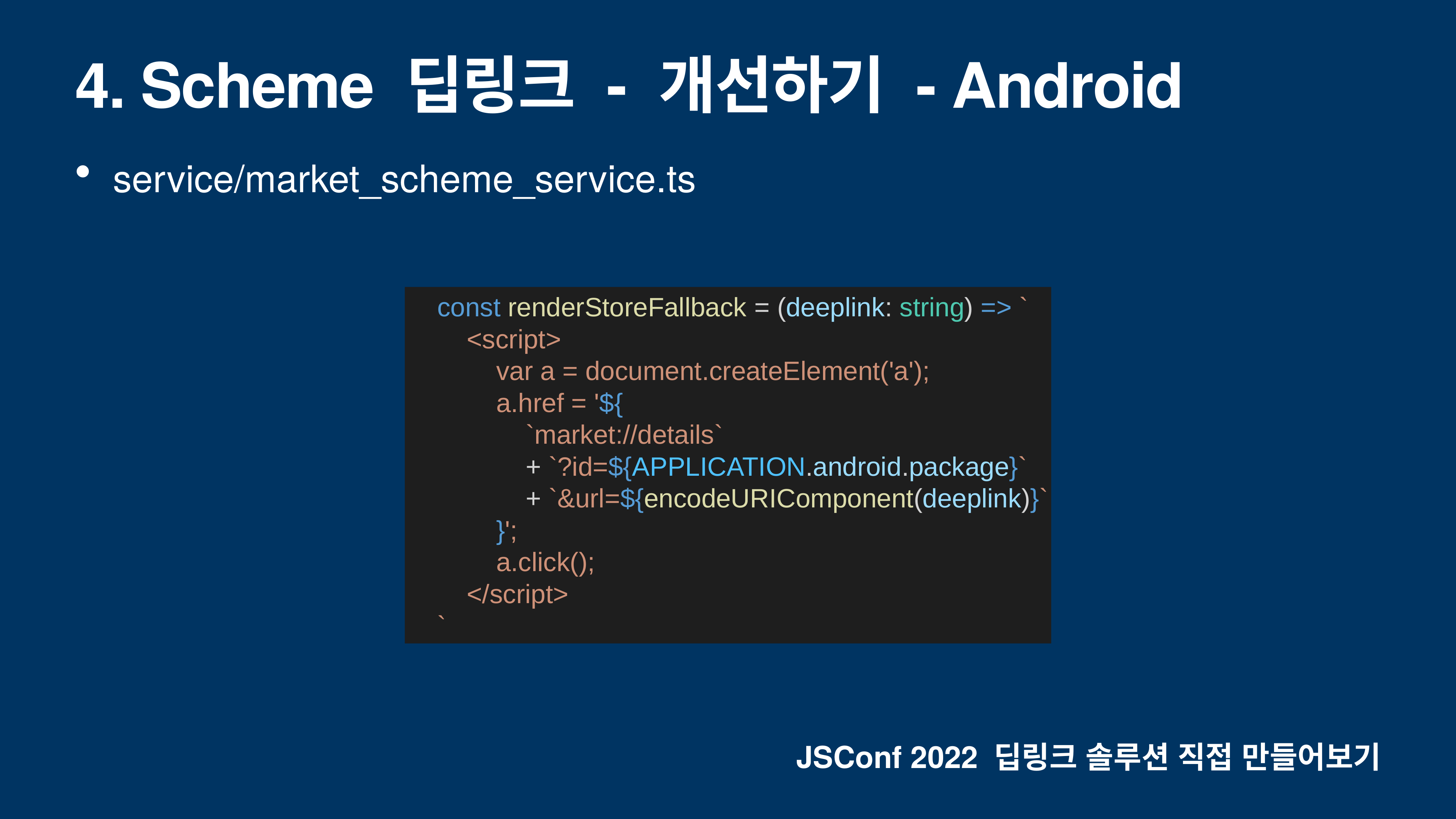

# 4. Scheme 딥링크 - 개선하기 - Android
service/market_scheme_service.ts
    const renderStoreFallback = (deeplink: string) => `
        <script>
            var a = document.createElement('a');
            a.href = '${
                `market://details`
                + `?id=${APPLICATION.android.package}`
                + `&url=${encodeURIComponent(deeplink)}`
            }';
            a.click();
        </script>
    `
JSConf 2022 딥링크 솔루션 직접 만들어보기